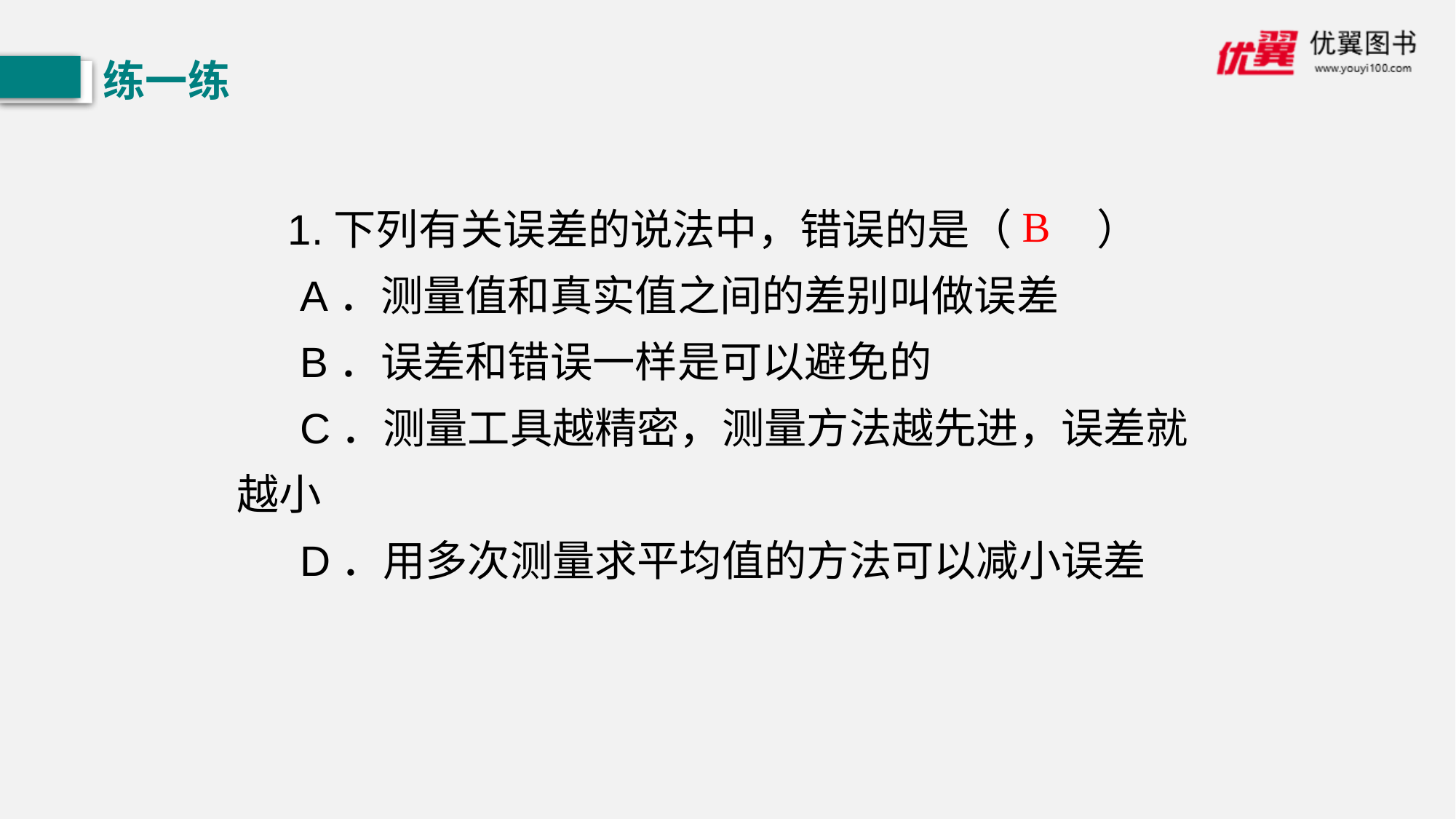

练一练

  1.下列有关误差的说法中，错误的是（　　）
   A．测量值和真实值之间的差别叫做误差
   B．误差和错误一样是可以避免的
   C．测量工具越精密，测量方法越先进，误差就越小
   D．用多次测量求平均值的方法可以减小误差
B